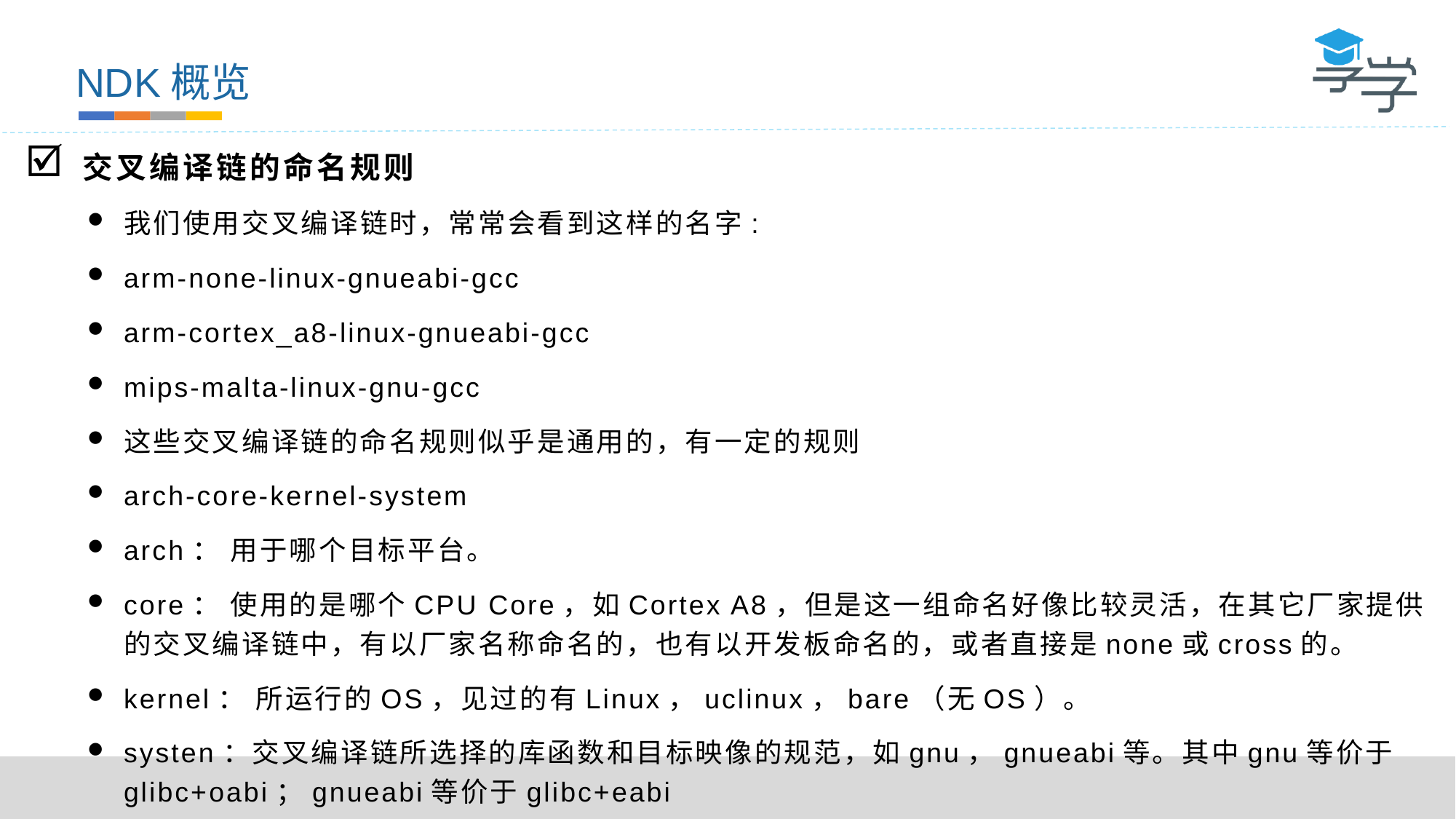

NDK概览

交叉编译链的命名规则
我们使用交叉编译链时，常常会看到这样的名字:
arm-none-linux-gnueabi-gcc
arm-cortex_a8-linux-gnueabi-gcc
mips-malta-linux-gnu-gcc
这些交叉编译链的命名规则似乎是通用的，有一定的规则
arch-core-kernel-system
arch： 用于哪个目标平台。
core： 使用的是哪个CPU Core，如Cortex A8，但是这一组命名好像比较灵活，在其它厂家提供的交叉编译链中，有以厂家名称命名的，也有以开发板命名的，或者直接是none或cross的。
kernel： 所运行的OS，见过的有Linux，uclinux，bare（无OS）。
systen：交叉编译链所选择的库函数和目标映像的规范，如gnu，gnueabi等。其中gnu等价于glibc+oabi；gnueabi等价于glibc+eabi